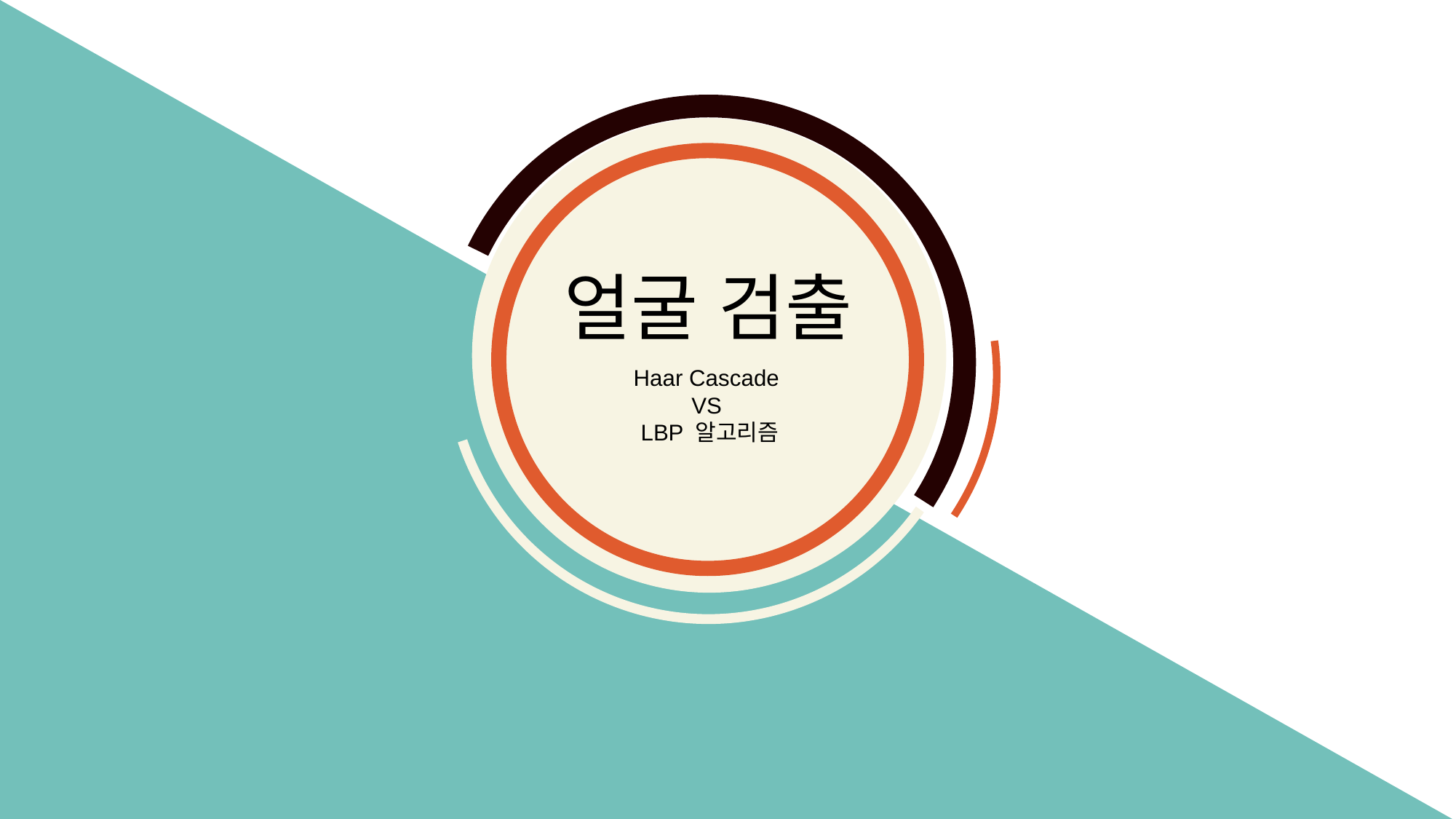

얼굴 검출
Haar Cascade
VS
LBP 알고리즘